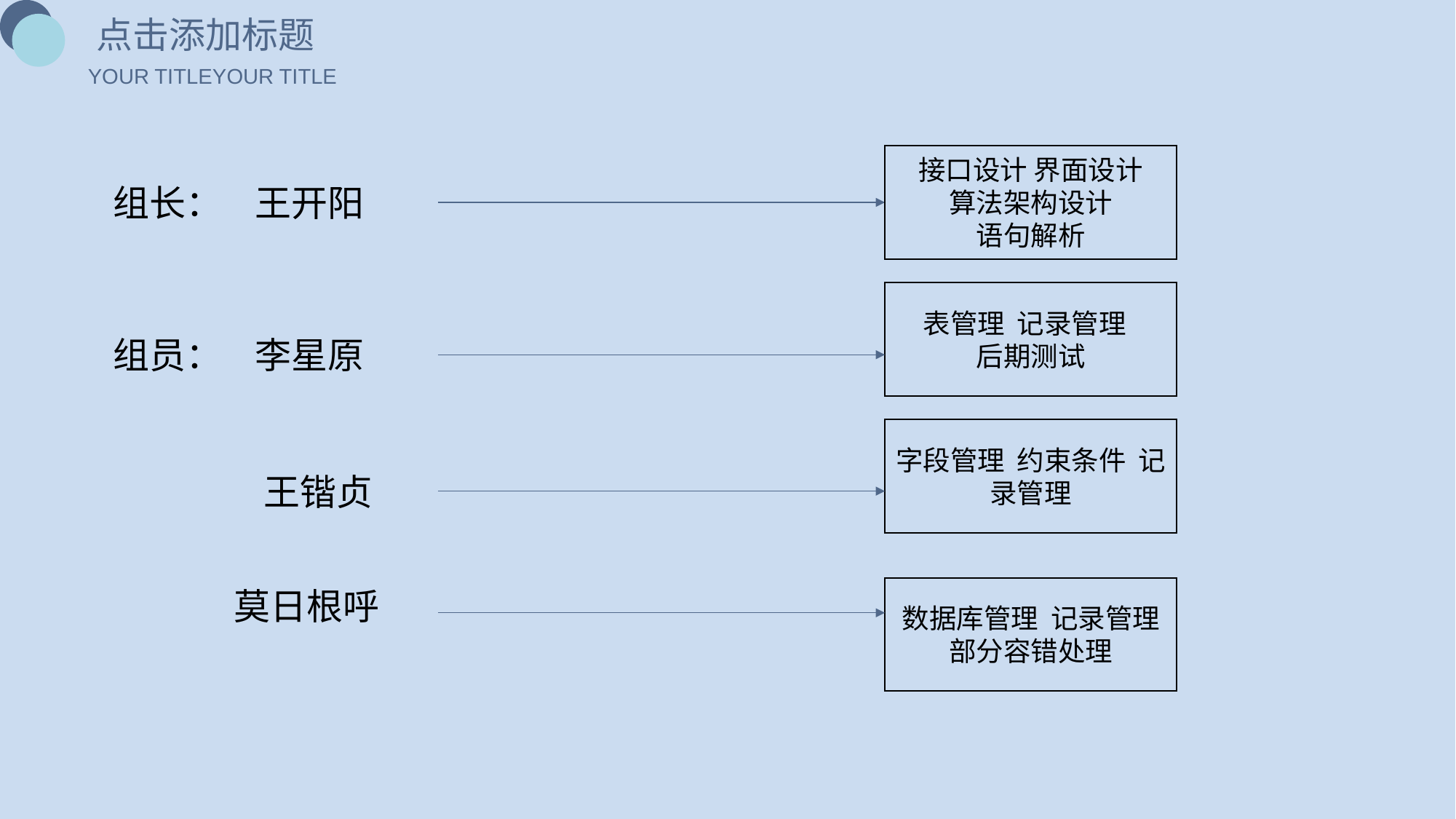

点击添加标题

YOUR TITLEYOUR TITLE
接口设计 界面设计
 算法架构设计
语句解析
组长：    王开阳
表管理  记录管理
后期测试
组员：    李星原
字段管理  约束条件  记录管理
	    王锴贞
       莫日根呼
数据库管理  记录管理
部分容错处理